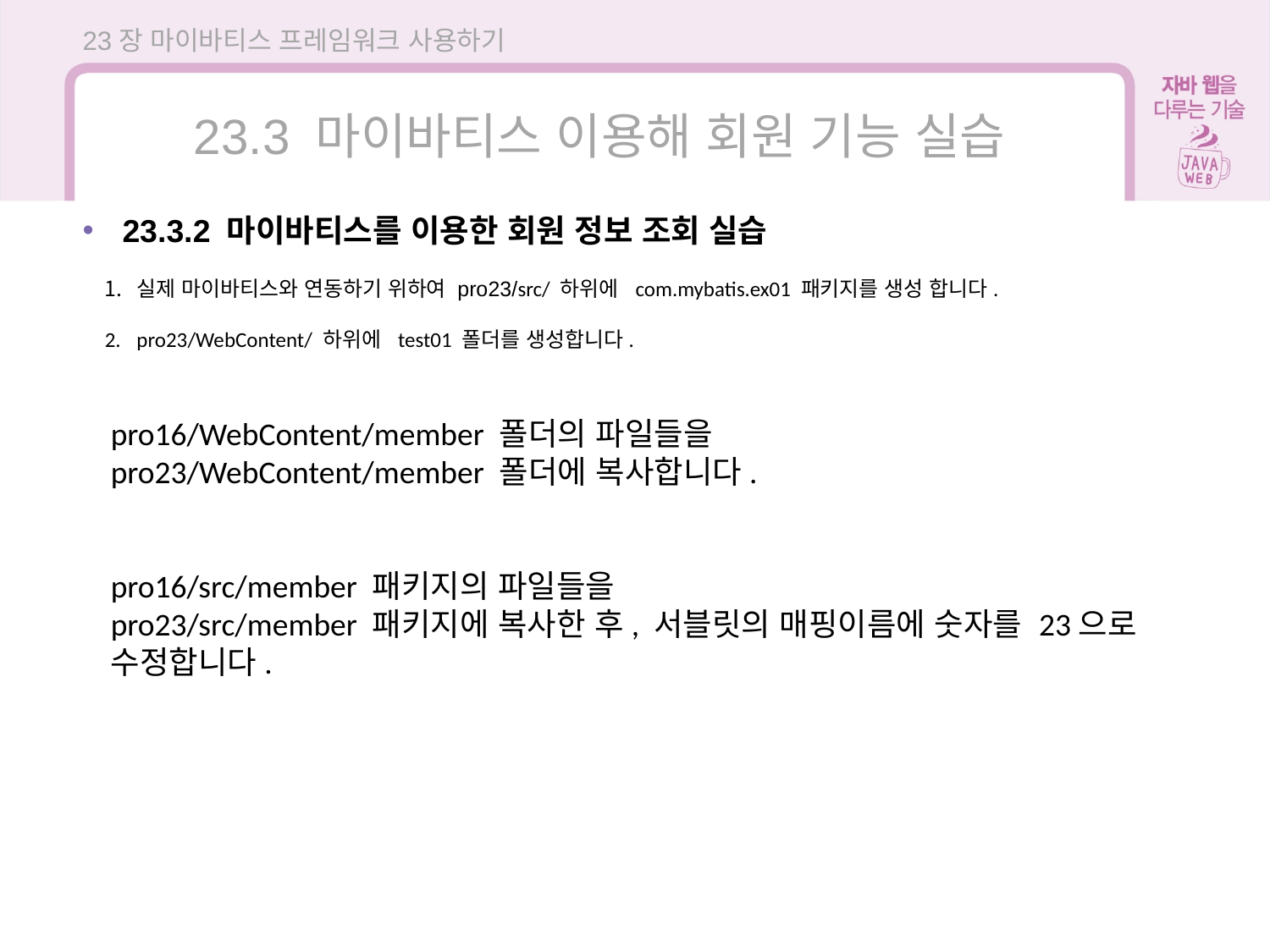

23장 마이바티스 프레임워크 사용하기
23.3 마이바티스 이용해 회원 기능 실습
23.3.2 마이바티스를 이용한 회원 정보 조회 실습
실제 마이바티스와 연동하기 위하여 pro23/src/ 하위에  com.mybatis.ex01 패키지를 생성 합니다.

pro23/WebContent/ 하위에  test01 폴더를 생성합니다.

pro16/WebContent/member 폴더의 파일들을
pro23/WebContent/member 폴더에 복사합니다.

pro16/src/member 패키지의 파일들을
pro23/src/member 패키지에 복사한 후, 서블릿의 매핑이름에 숫자를 23으로
수정합니다.